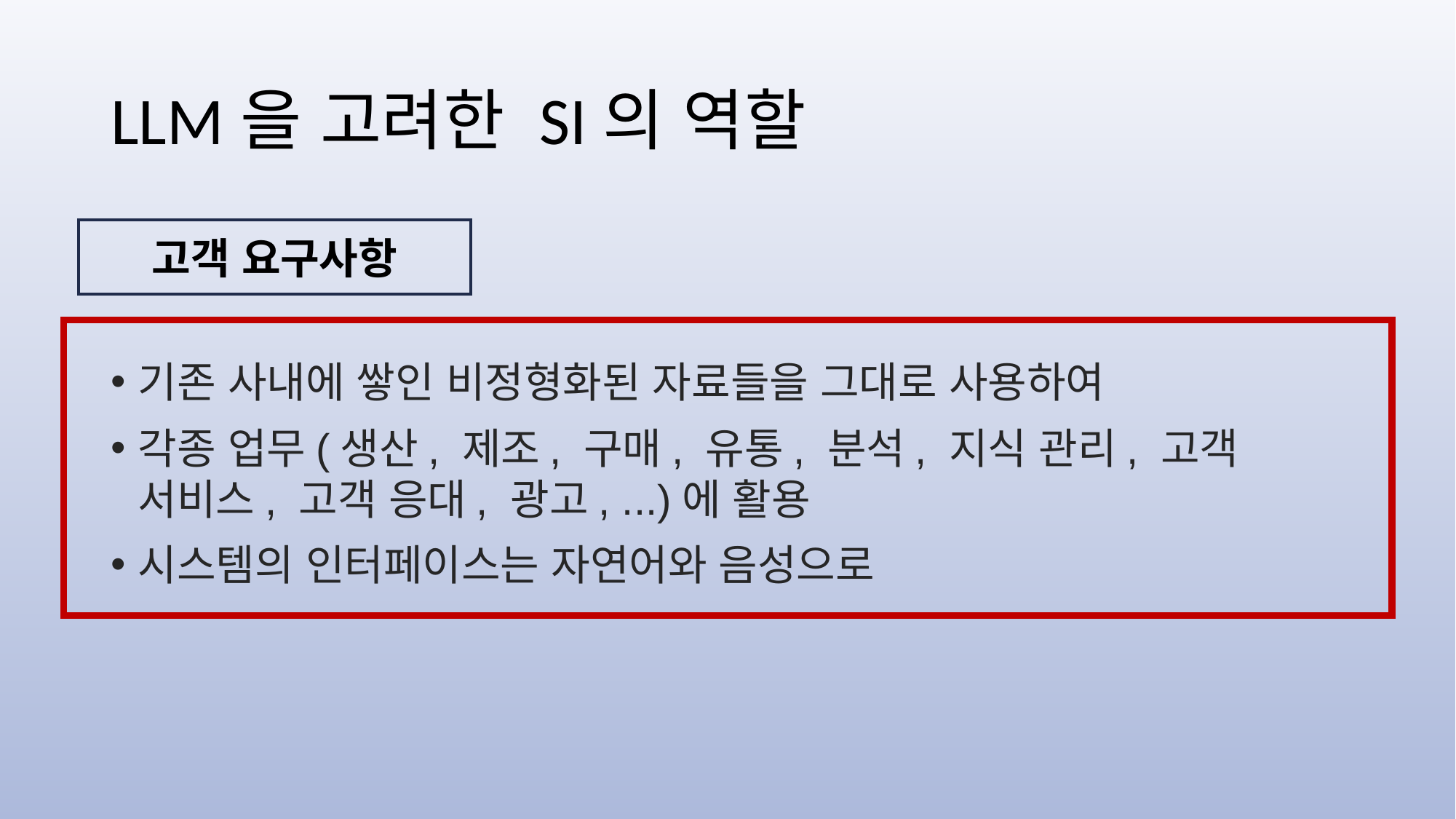

# LLM을 고려한 SI의 역할

기존 사내에 쌓인 비정형화된 자료들을 그대로 사용하여
각종 업무(생산, 제조, 구매, 유통, 분석, 지식 관리, 고객 서비스, 고객 응대, 광고, ...)에 활용
시스템의 인터페이스는 자연어와 음성으로

고객 요구사항